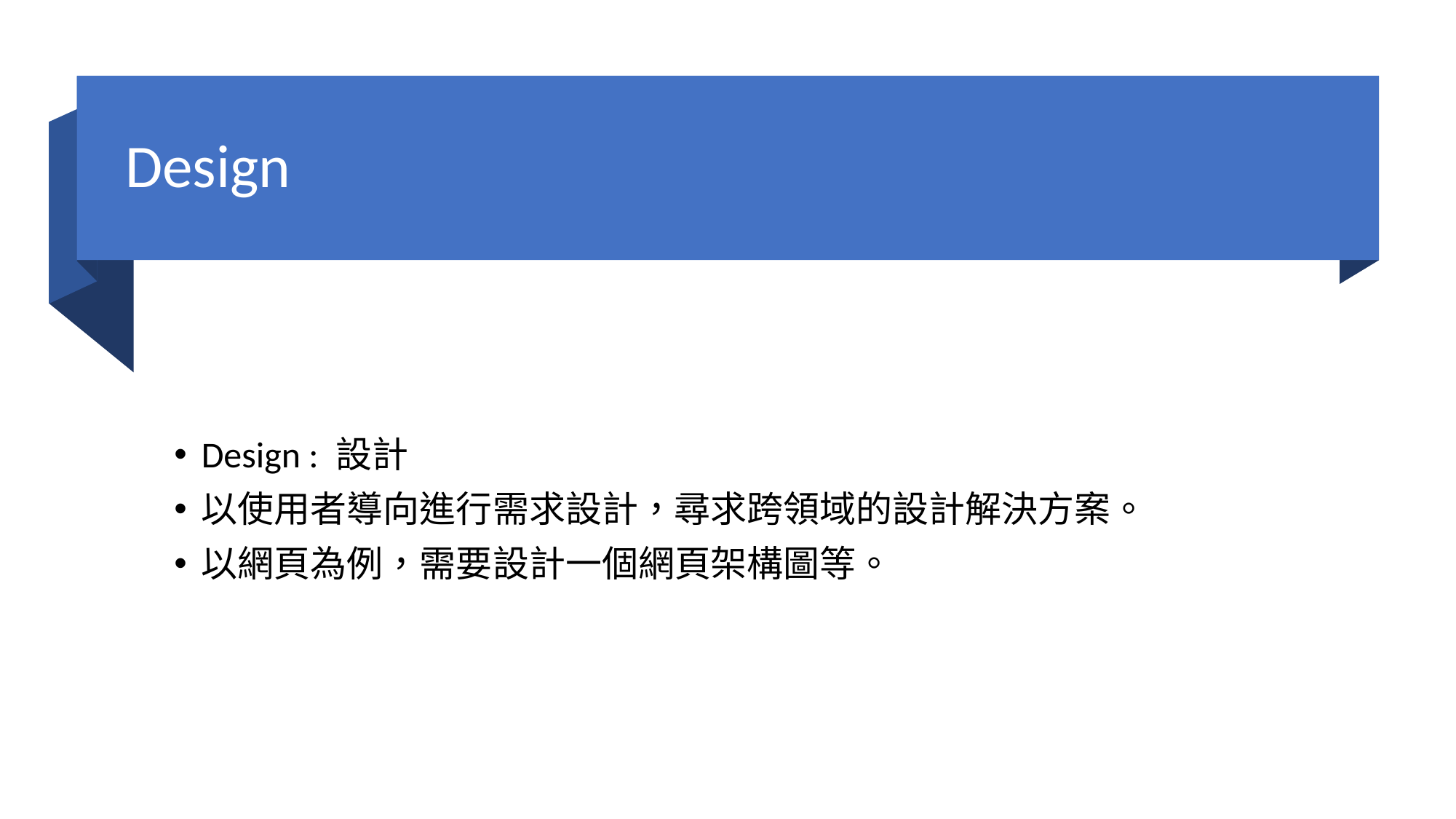

# Design

Design : 設計
以使用者導向進行需求設計，尋求跨領域的設計解決方案。
以網頁為例，需要設計一個網頁架構圖等。